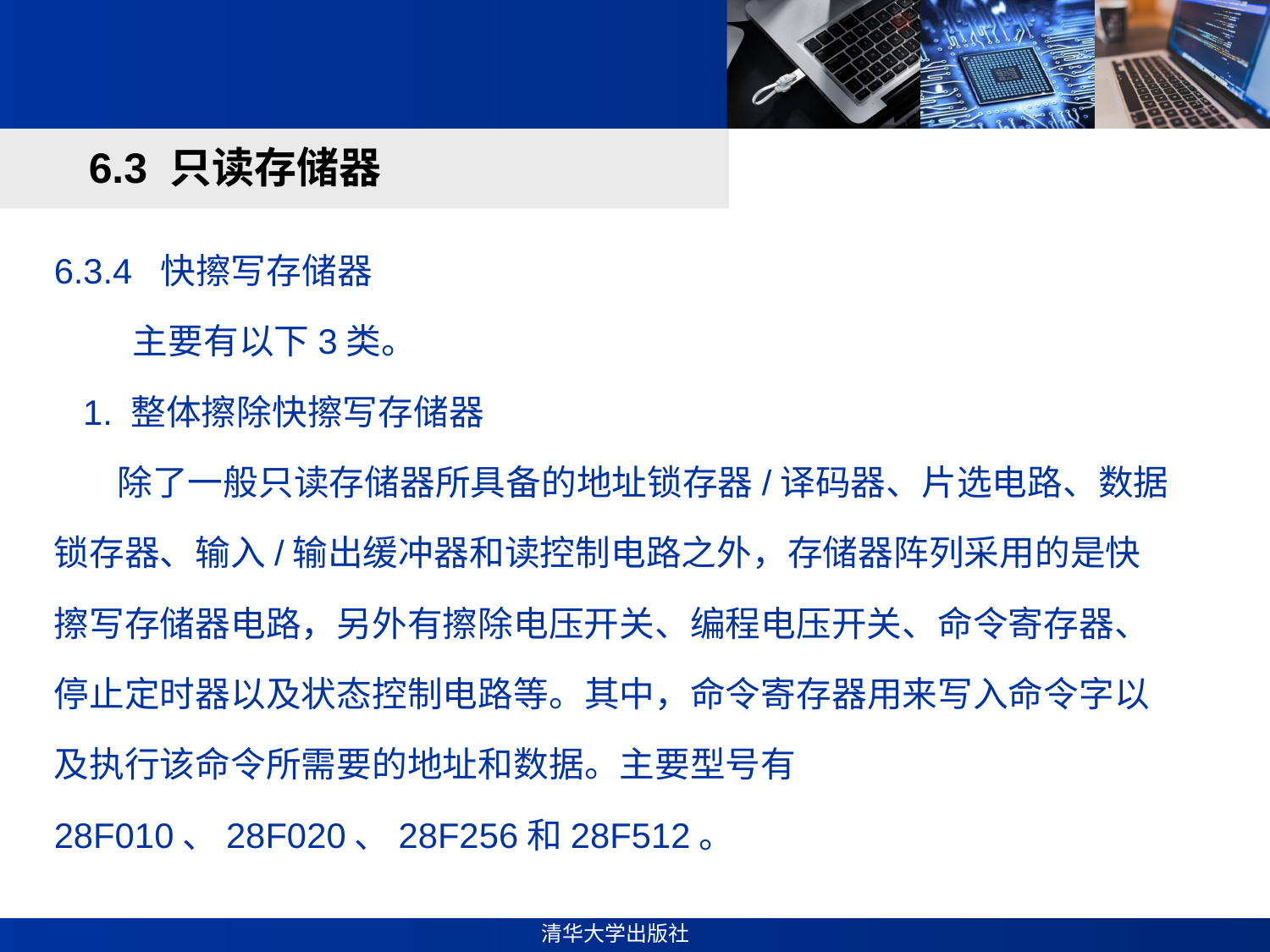

#
6.3 只读存储器
6.3.4  快擦写存储器
         主要有以下3类。
   1. 整体擦除快擦写存储器
       除了一般只读存储器所具备的地址锁存器/译码器、片选电路、数据锁存器、输入/输出缓冲器和读控制电路之外，存储器阵列采用的是快擦写存储器电路，另外有擦除电压开关、编程电压开关、命令寄存器、停止定时器以及状态控制电路等。其中，命令寄存器用来写入命令字以及执行该命令所需要的地址和数据。主要型号有28F010、28F020、28F256和28F512。